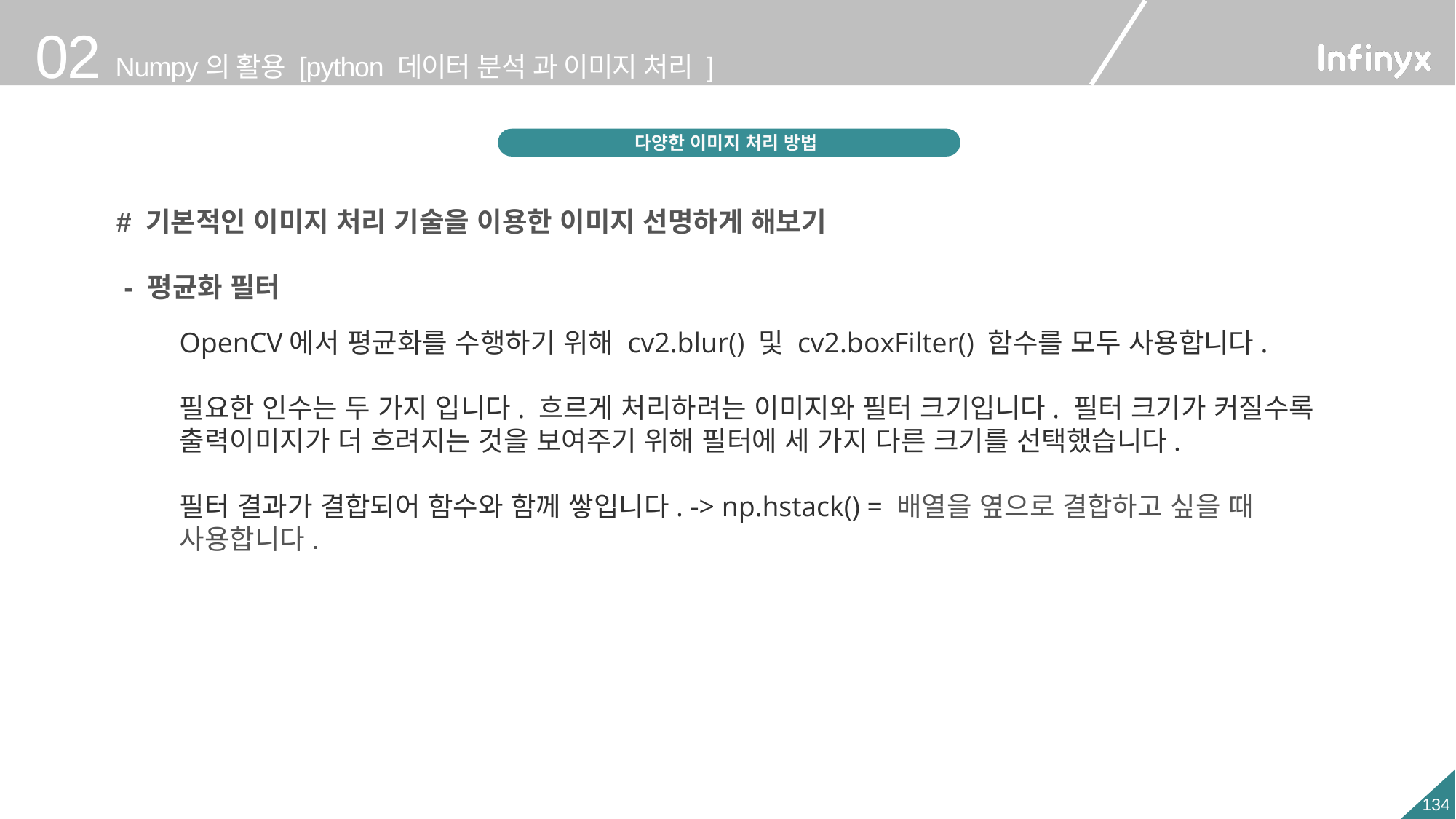

다양한 이미지 처리 방법
# 기본적인 이미지 처리 기술을 이용한 이미지 선명하게 해보기

 - 평균화 필터

OpenCV에서 평균화를 수행하기 위해 cv2.blur() 및 cv2.boxFilter() 함수를 모두 사용합니다.

필요한 인수는 두 가지 입니다. 흐르게 처리하려는 이미지와 필터 크기입니다. 필터 크기가 커질수록
출력이미지가 더 흐려지는 것을 보여주기 위해 필터에 세 가지 다른 크기를 선택했습니다.

필터 결과가 결합되어 함수와 함께 쌓입니다. -> np.hstack() = 배열을 옆으로 결합하고 싶을 때 사용합니다.